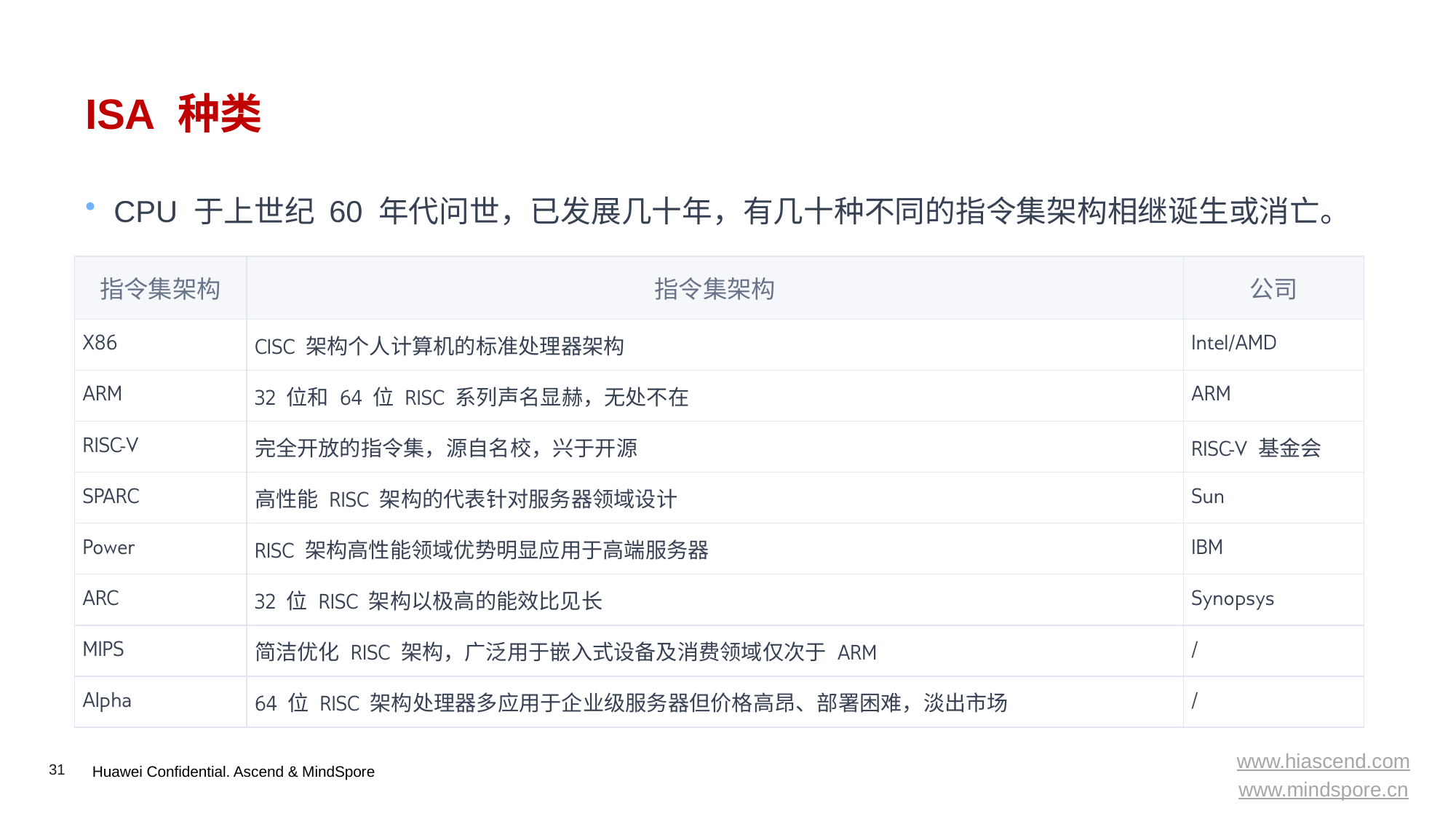

# ISA 种类
CPU 于上世纪 60 年代问世，已发展几十年，有几十种不同的指令集架构相继诞生或消亡。
| 指令集架构 | 指令集架构 | 公司 |
| --- | --- | --- |
| X86 | CISC 架构个人计算机的标准处理器架构 | Intel/AMD |
| ARM | 32 位和 64 位 RISC 系列声名显赫，无处不在 | ARM |
| RISC-V | 完全开放的指令集，源自名校，兴于开源 | RISC-V 基金会 |
| SPARC | 高性能 RISC 架构的代表针对服务器领域设计 | Sun |
| Power | RISC 架构高性能领域优势明显应用于高端服务器 | IBM |
| ARC | 32 位 RISC 架构以极高的能效比见长 | Synopsys |
| MIPS | 简洁优化 RISC 架构，广泛用于嵌入式设备及消费领域仅次于 ARM | / |
| Alpha | 64 位 RISC 架构处理器多应用于企业级服务器但价格高昂、部署困难，淡出市场 | / |